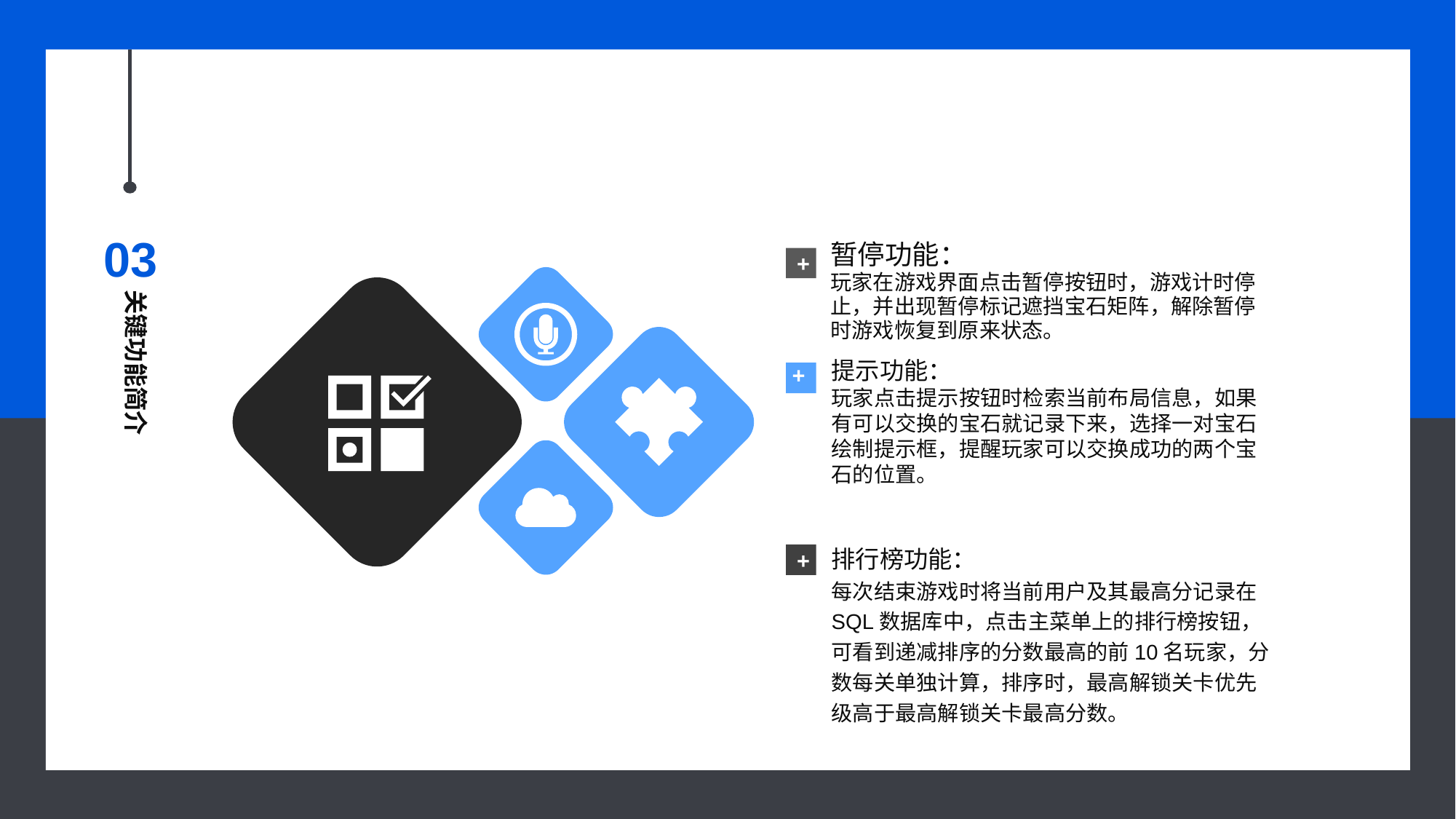

03
暂停功能：
玩家在游戏界面点击暂停按钮时，游戏计时停止，并出现暂停标记遮挡宝石矩阵，解除暂停时游戏恢复到原来状态。
+
关键功能简介

提示功能：
玩家点击提示按钮时检索当前布局信息，如果有可以交换的宝石就记录下来，选择一对宝石绘制提示框，提醒玩家可以交换成功的两个宝石的位置。
+

排行榜功能：
每次结束游戏时将当前用户及其最高分记录在SQL数据库中，点击主菜单上的排行榜按钮，可看到递减排序的分数最高的前10名玩家，分数每关单独计算，排序时，最高解锁关卡优先级高于最高解锁关卡最高分数。
+